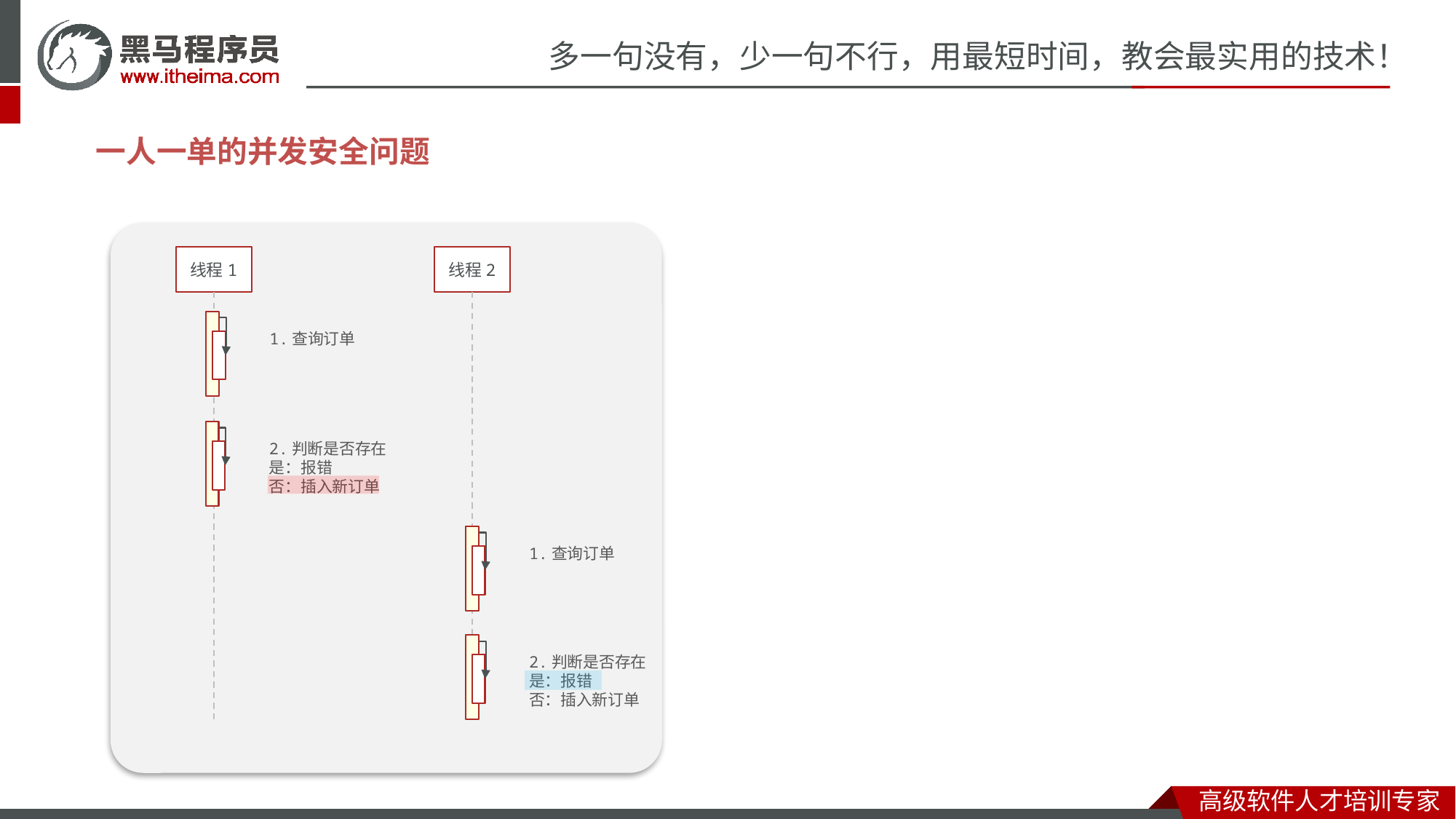

一人一单的并发安全问题

线程1
线程2

1.查询订单

2.判断是否存在
是：报错
否：插入新订单

1.查询订单

2.判断是否存在
是：报错
否：插入新订单